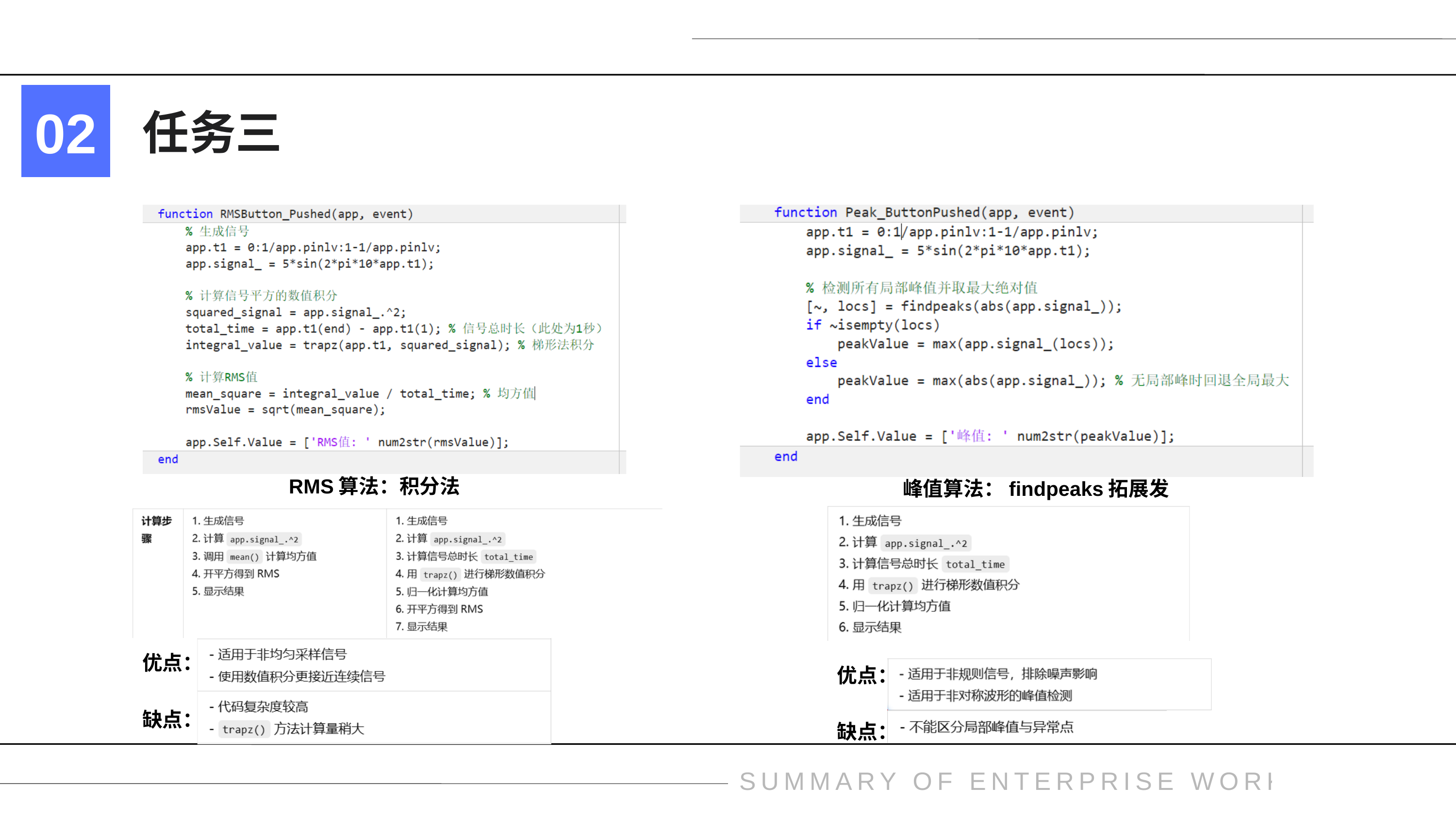

02
任务三

RMS算法：积分法

峰值算法：findpeaks拓展发

优点：
缺点：

优点：

缺点：

SUMMARY OF ENTERPRISE WORK REPORT